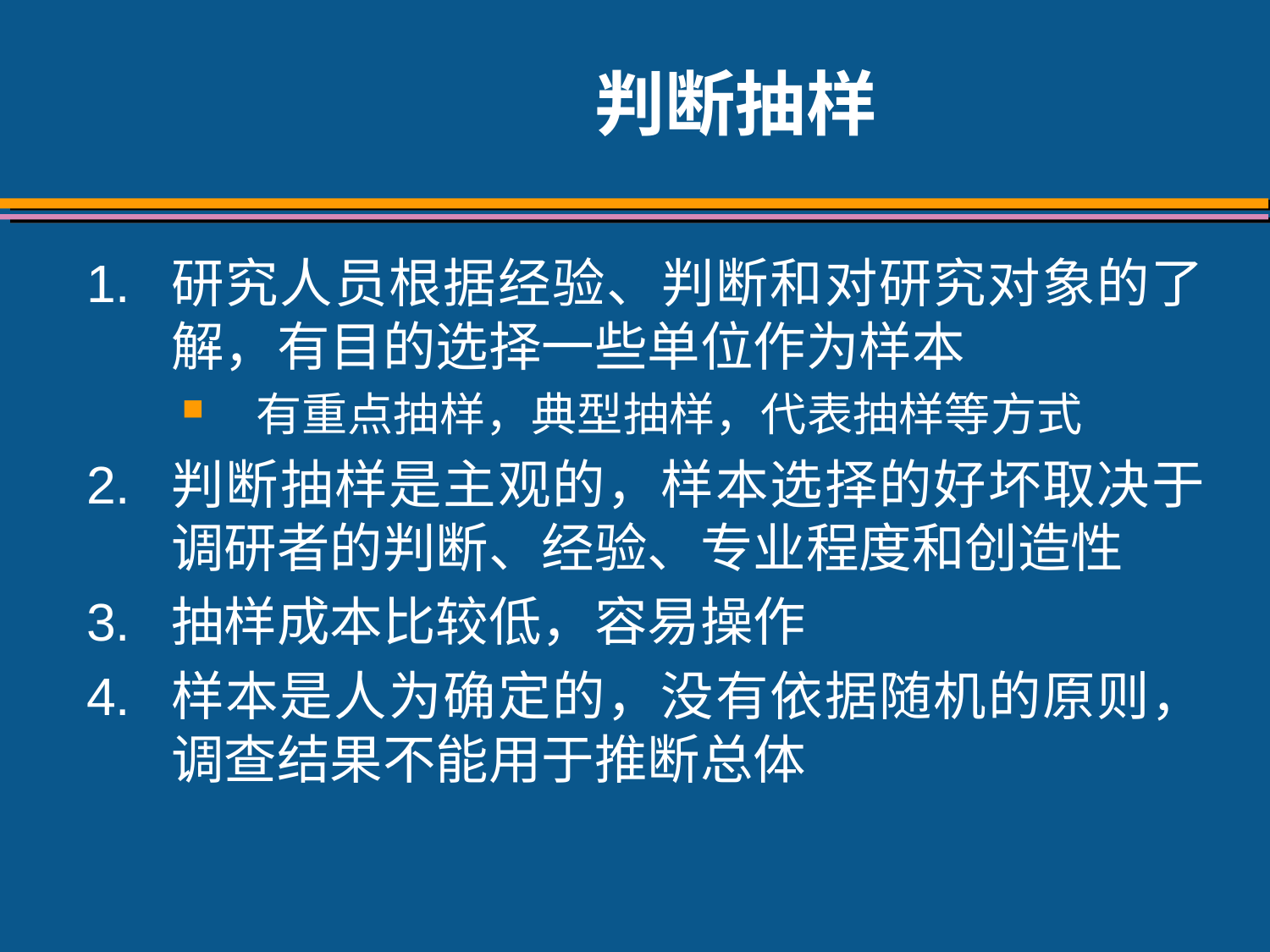

# 判断抽样
研究人员根据经验、判断和对研究对象的了解，有目的选择一些单位作为样本
有重点抽样，典型抽样，代表抽样等方式
判断抽样是主观的，样本选择的好坏取决于调研者的判断、经验、专业程度和创造性
抽样成本比较低，容易操作
样本是人为确定的，没有依据随机的原则，调查结果不能用于推断总体